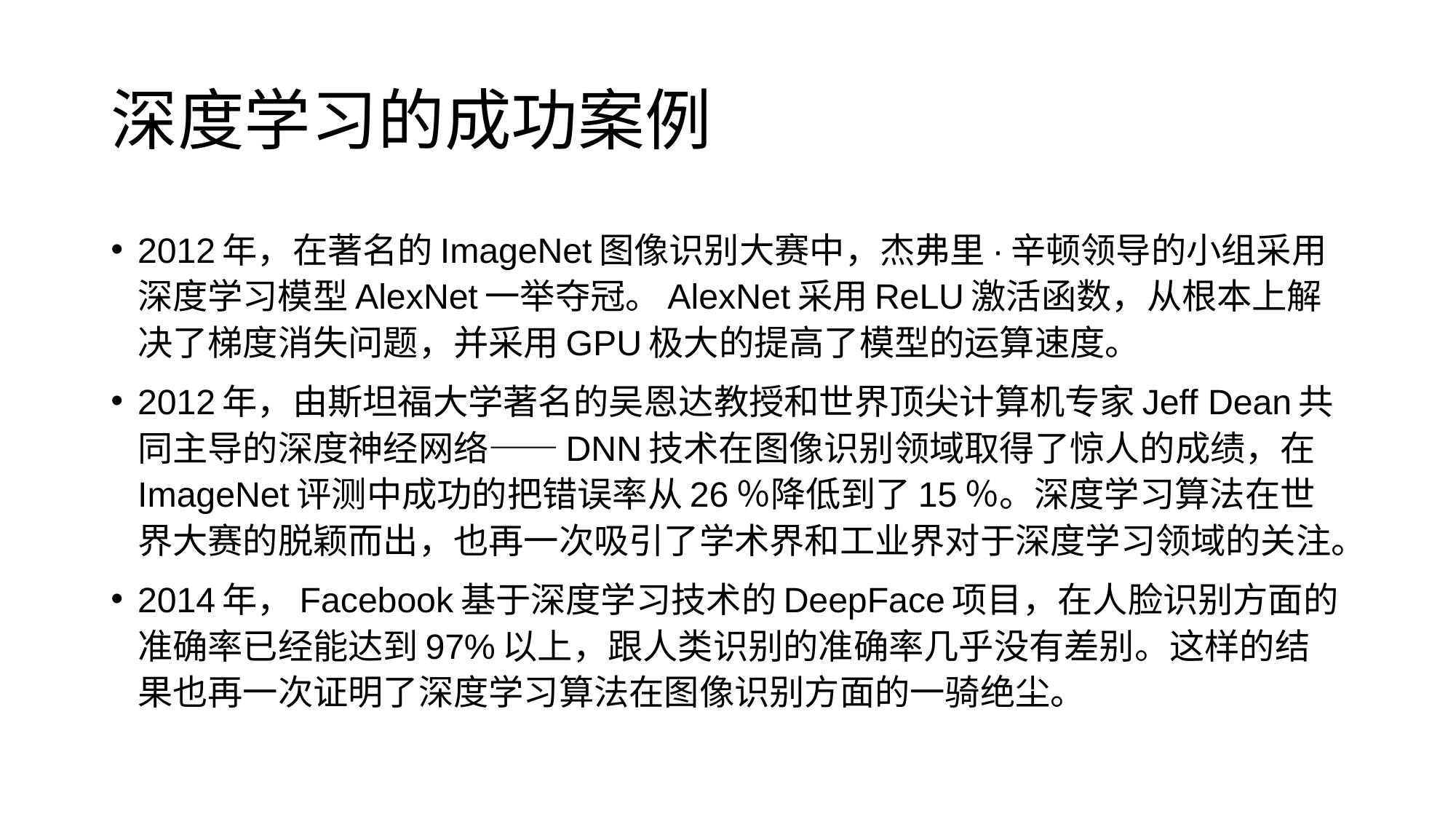

# 深度学习的成功案例
2012年，在著名的ImageNet图像识别大赛中，杰弗里·辛顿领导的小组采用深度学习模型AlexNet一举夺冠。AlexNet采用ReLU激活函数，从根本上解决了梯度消失问题，并采用GPU极大的提高了模型的运算速度。
2012年，由斯坦福大学著名的吴恩达教授和世界顶尖计算机专家Jeff Dean共同主导的深度神经网络——DNN技术在图像识别领域取得了惊人的成绩，在ImageNet评测中成功的把错误率从26％降低到了15％。深度学习算法在世界大赛的脱颖而出，也再一次吸引了学术界和工业界对于深度学习领域的关注。
2014年，Facebook基于深度学习技术的DeepFace项目，在人脸识别方面的准确率已经能达到97%以上，跟人类识别的准确率几乎没有差别。这样的结果也再一次证明了深度学习算法在图像识别方面的一骑绝尘。